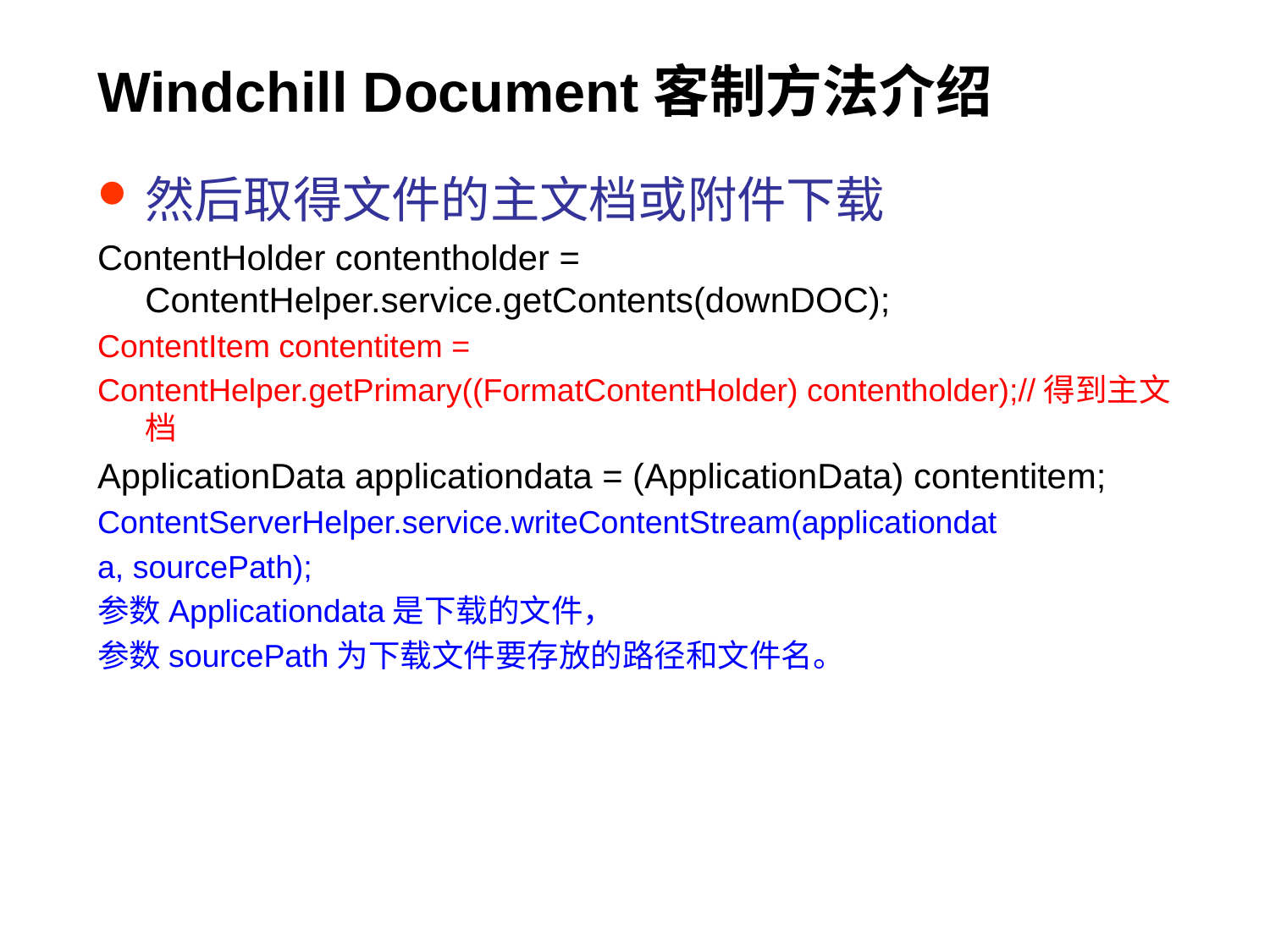

# Windchill Document客制方法介绍
然后取得文件的主文档或附件下载
ContentHolder contentholder = ContentHelper.service.getContents(downDOC);
ContentItem contentitem =
ContentHelper.getPrimary((FormatContentHolder) contentholder);//得到主文档
ApplicationData applicationdata = (ApplicationData) contentitem;
ContentServerHelper.service.writeContentStream(applicationdat
a, sourcePath);
参数Applicationdata是下载的文件，
参数sourcePath为下载文件要存放的路径和文件名。